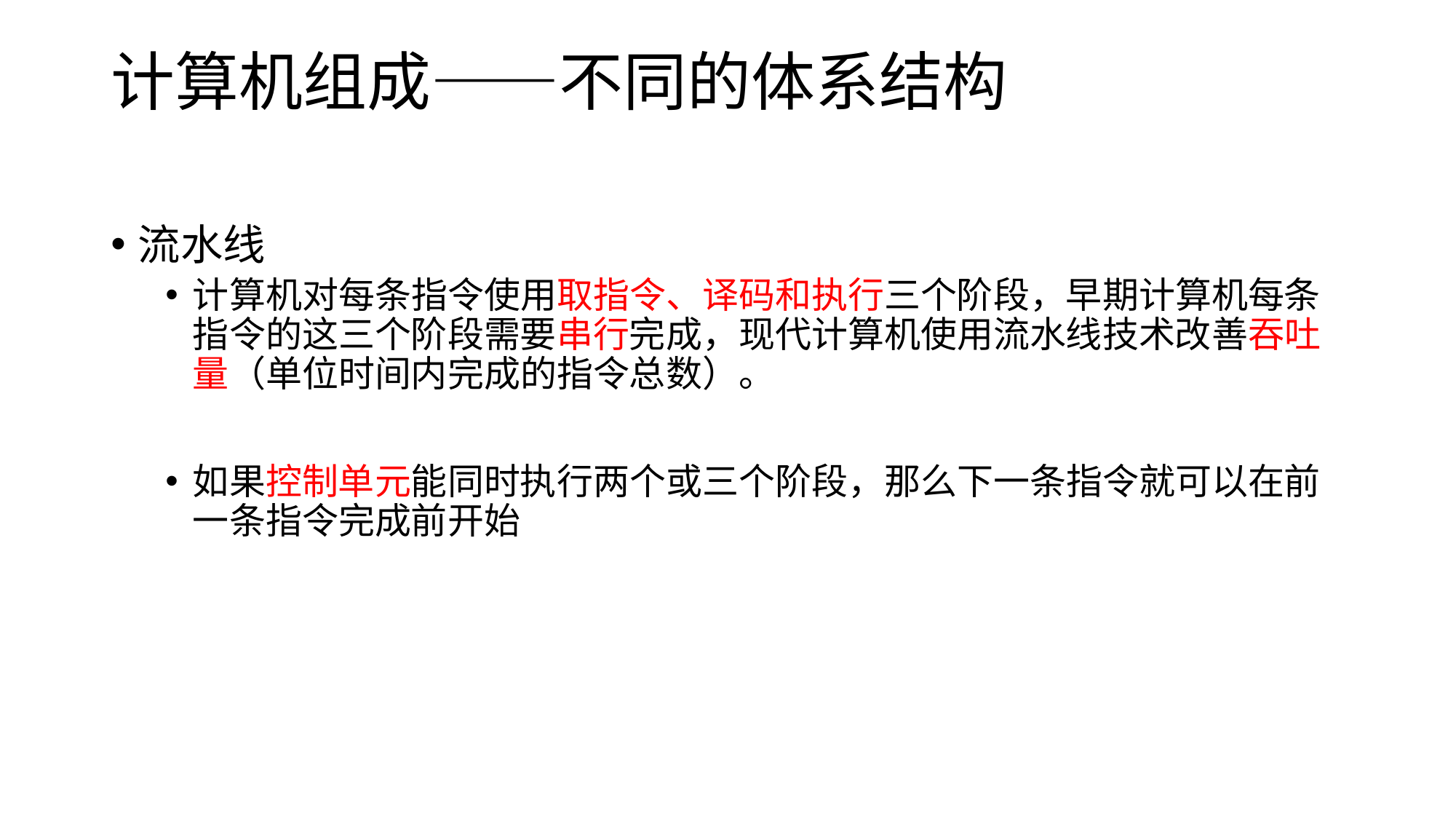

# 计算机组成——不同的体系结构
流水线
计算机对每条指令使用取指令、译码和执行三个阶段，早期计算机每条指令的这三个阶段需要串行完成，现代计算机使用流水线技术改善吞吐量（单位时间内完成的指令总数）。

如果控制单元能同时执行两个或三个阶段，那么下一条指令就可以在前一条指令完成前开始